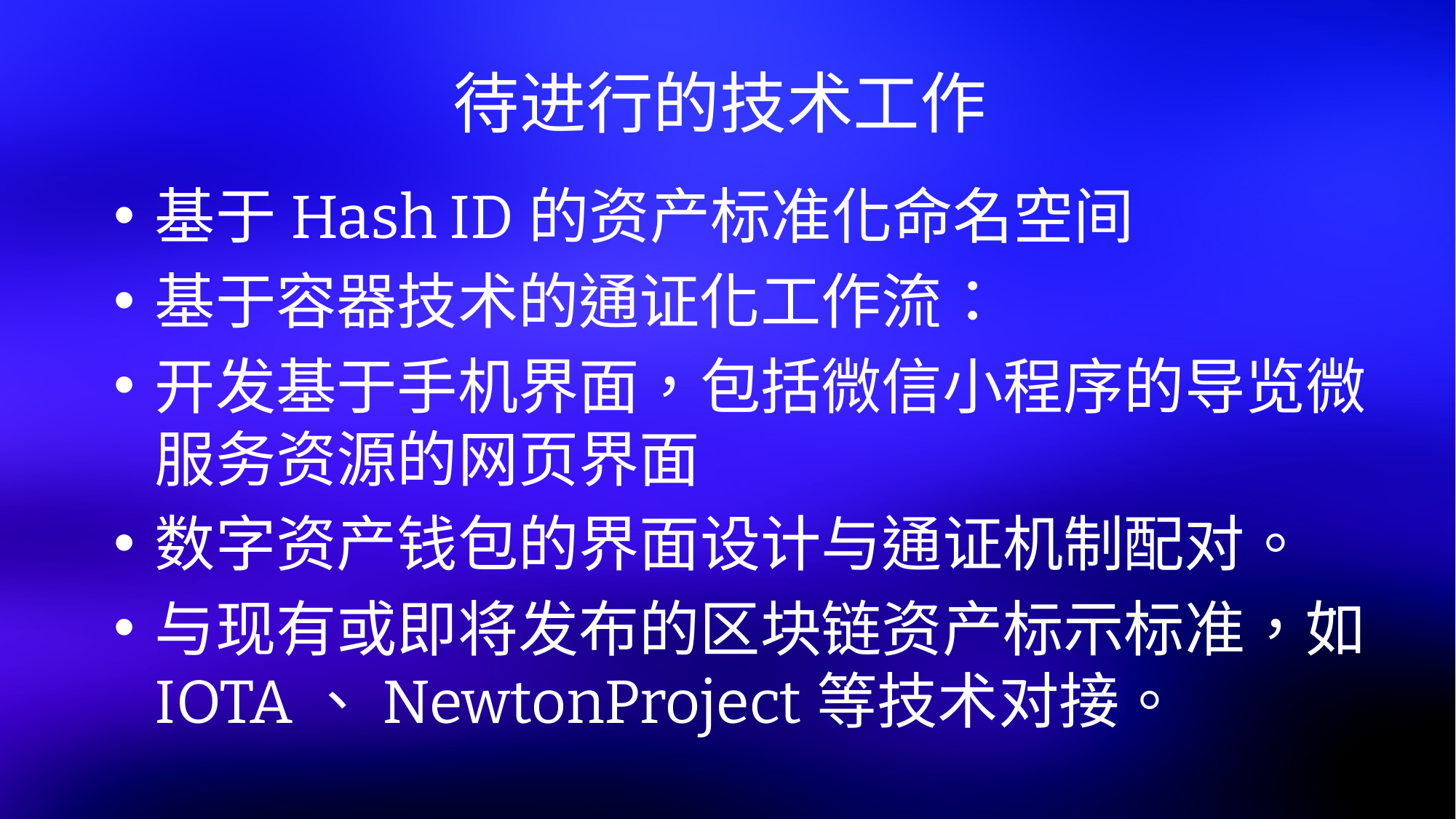

# 待进行的技术工作
基于Hash ID的资产标准化命名空间
基于容器技术的通证化工作流：
开发基于手机界面，包括微信小程序的导览微服务资源的网页界面
数字资产钱包的界面设计与通证机制配对。
与现有或即将发布的区块链资产标示标准，如 IOTA、NewtonProject等技术对接。